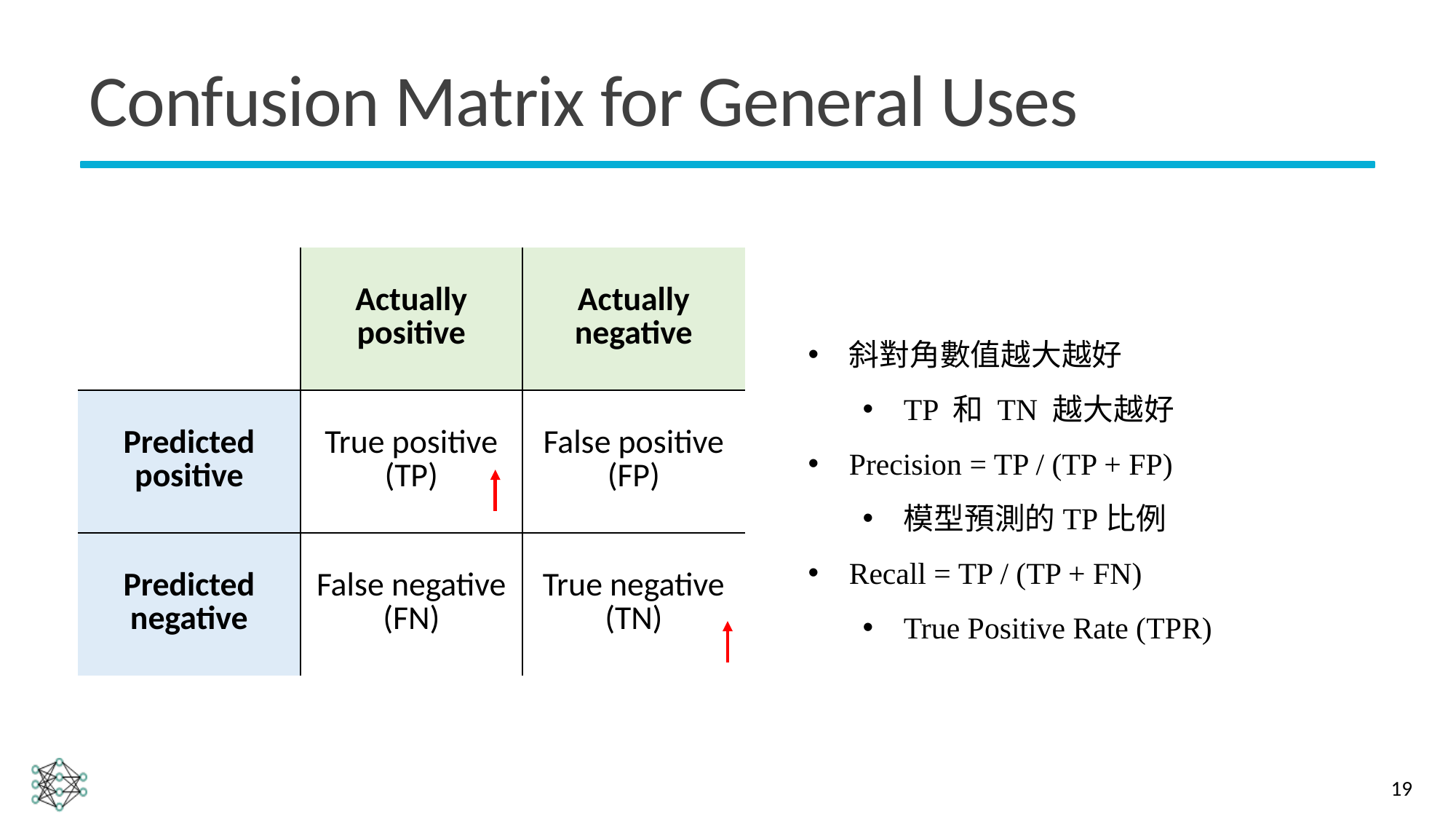

# Confusion Matrix for General Uses
|  | Actually positive | Actually negative |
| --- | --- | --- |
| Predicted positive | True positive (TP) | False positive (FP) |
| Predicted negative | False negative (FN) | True negative (TN) |
斜對角數值越大越好
TP 和 TN 越大越好
Precision = TP / (TP + FP)
模型預測的TP比例
Recall = TP / (TP + FN)
True Positive Rate (TPR)

19